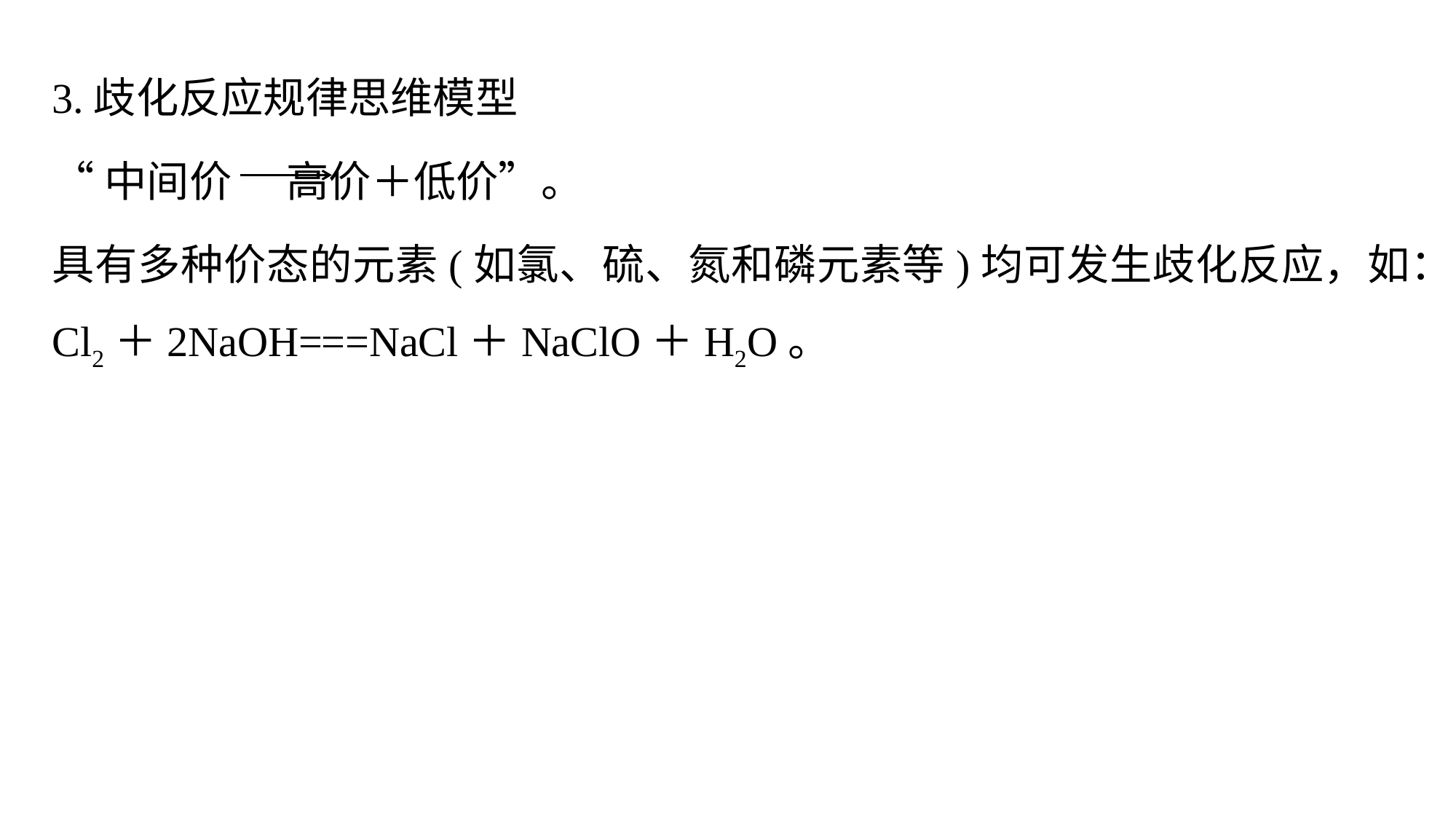

3.歧化反应规律思维模型
“中间价       高价＋低价”。
具有多种价态的元素(如氯、硫、氮和磷元素等)均可发生歧化反应，如：Cl2＋2NaOH===NaCl＋NaClO＋H2O。